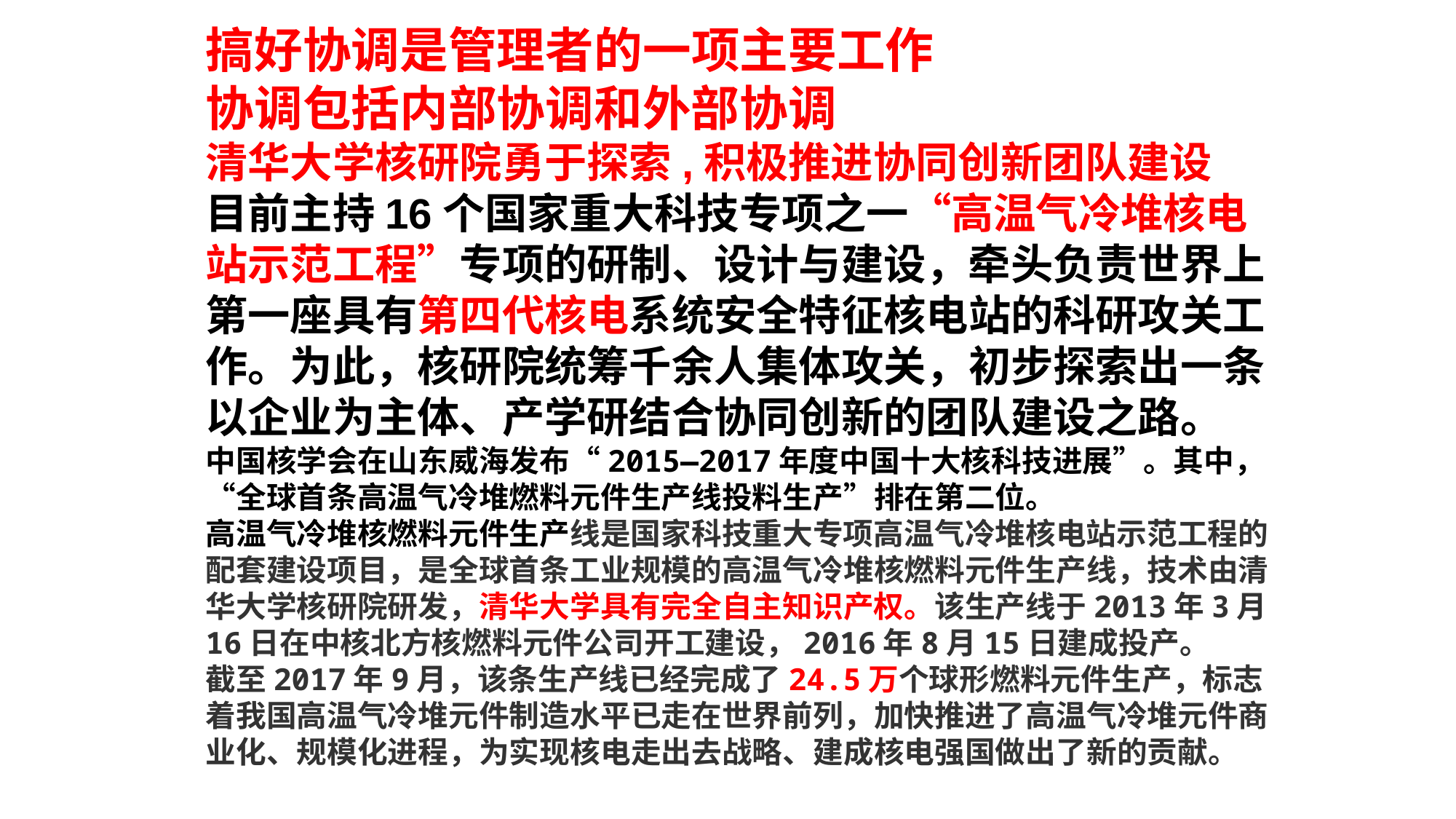

搞好协调是管理者的一项主要工作
协调包括内部协调和外部协调
清华大学核研院勇于探索,积极推进协同创新团队建设
目前主持16个国家重大科技专项之一“高温气冷堆核电站示范工程”专项的研制、设计与建设，牵头负责世界上第一座具有第四代核电系统安全特征核电站的科研攻关工作。为此，核研院统筹千余人集体攻关，初步探索出一条以企业为主体、产学研结合协同创新的团队建设之路。
中国核学会在山东威海发布“2015—2017年度中国十大核科技进展”。其中，“全球首条高温气冷堆燃料元件生产线投料生产”排在第二位。
高温气冷堆核燃料元件生产线是国家科技重大专项高温气冷堆核电站示范工程的配套建设项目，是全球首条工业规模的高温气冷堆核燃料元件生产线，技术由清华大学核研院研发，清华大学具有完全自主知识产权。该生产线于2013年3月16日在中核北方核燃料元件公司开工建设，2016年8月15日建成投产。
截至2017年9月，该条生产线已经完成了24.5万个球形燃料元件生产，标志着我国高温气冷堆元件制造水平已走在世界前列，加快推进了高温气冷堆元件商业化、规模化进程，为实现核电走出去战略、建成核电强国做出了新的贡献。